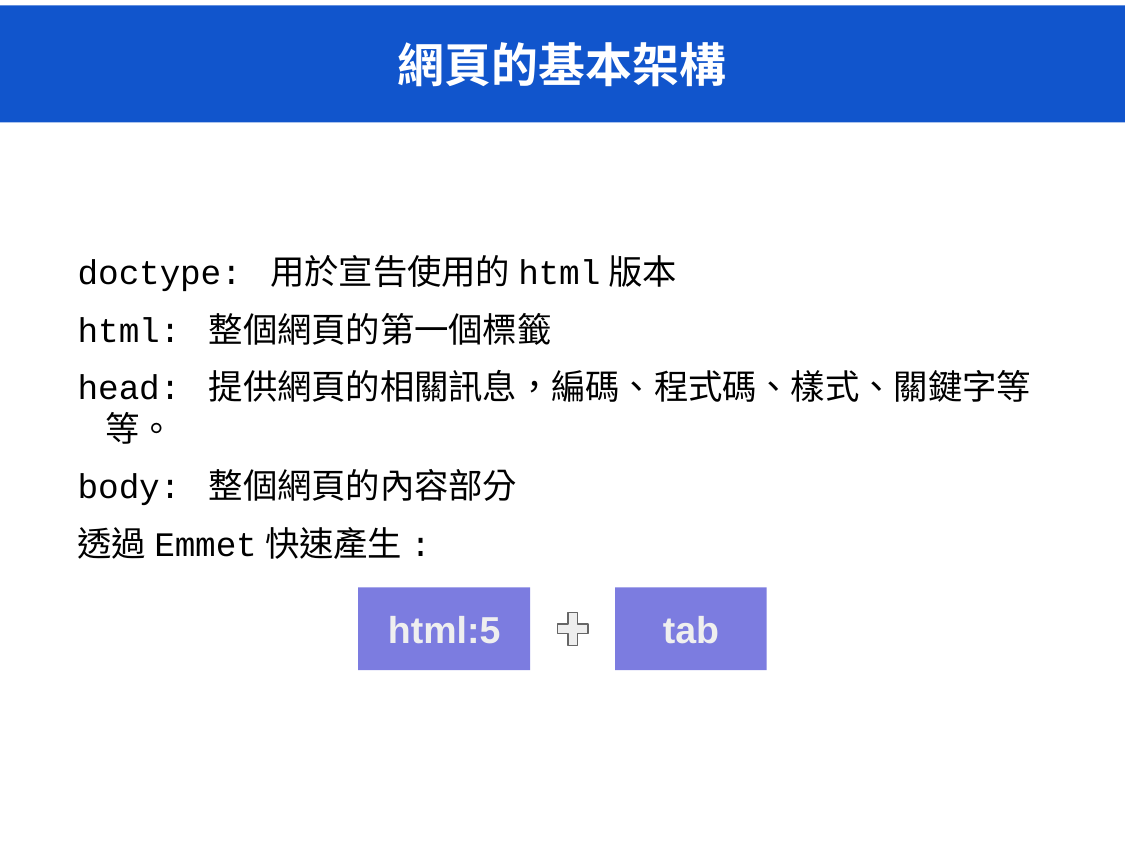

# 網頁的基本架構
doctype: 用於宣告使用的html版本
html: 整個網頁的第一個標籤
head: 提供網頁的相關訊息，編碼、程式碼、樣式、關鍵字等等。
body: 整個網頁的內容部分
透過Emmet快速產生:
html:5
tab